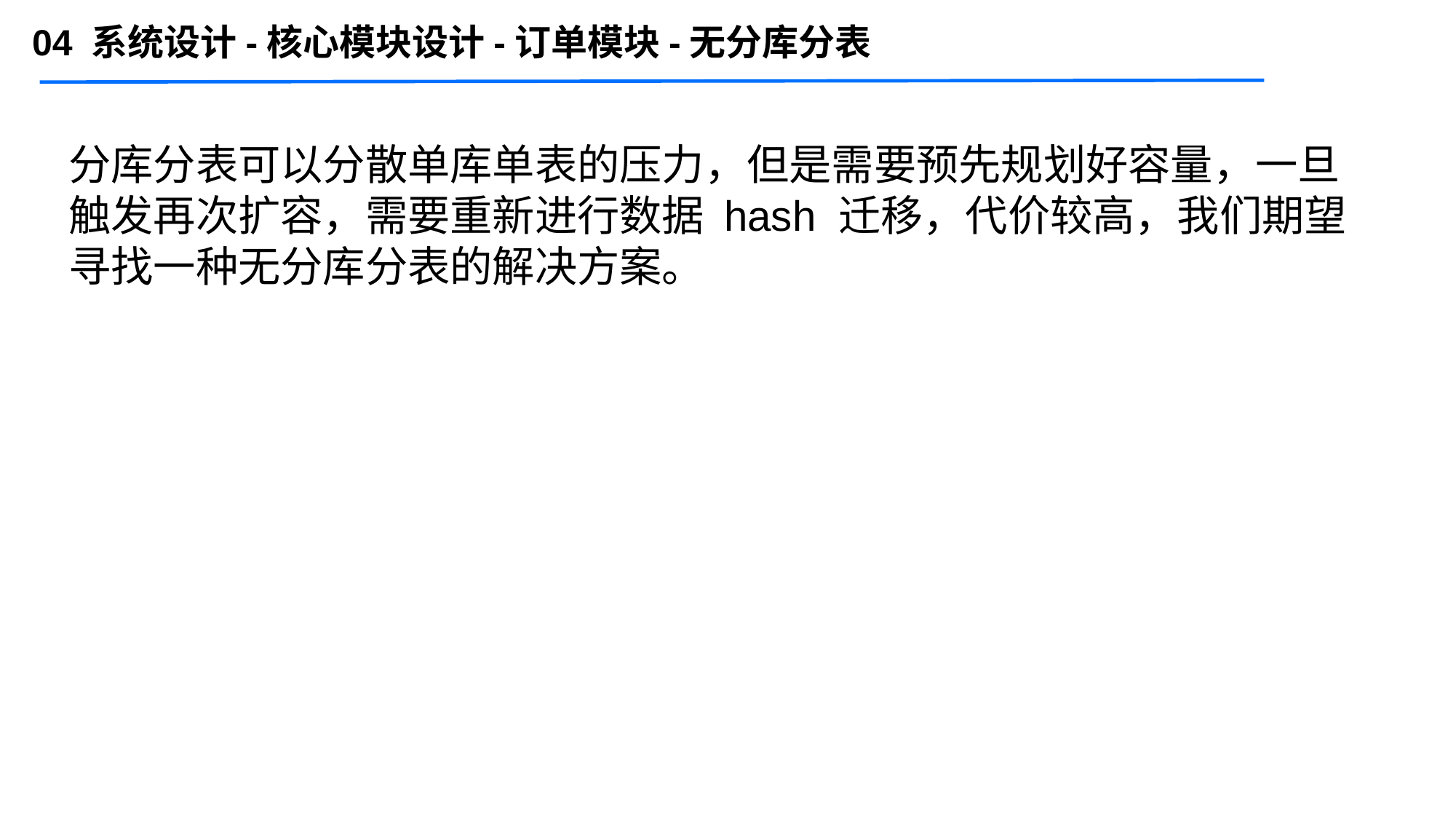

04 系统设计-核心模块设计-订单模块-无分库分表
分库分表可以分散单库单表的压力，但是需要预先规划好容量，一旦触发再次扩容，需要重新进行数据 hash 迁移，代价较高，我们期望寻找一种无分库分表的解决方案。